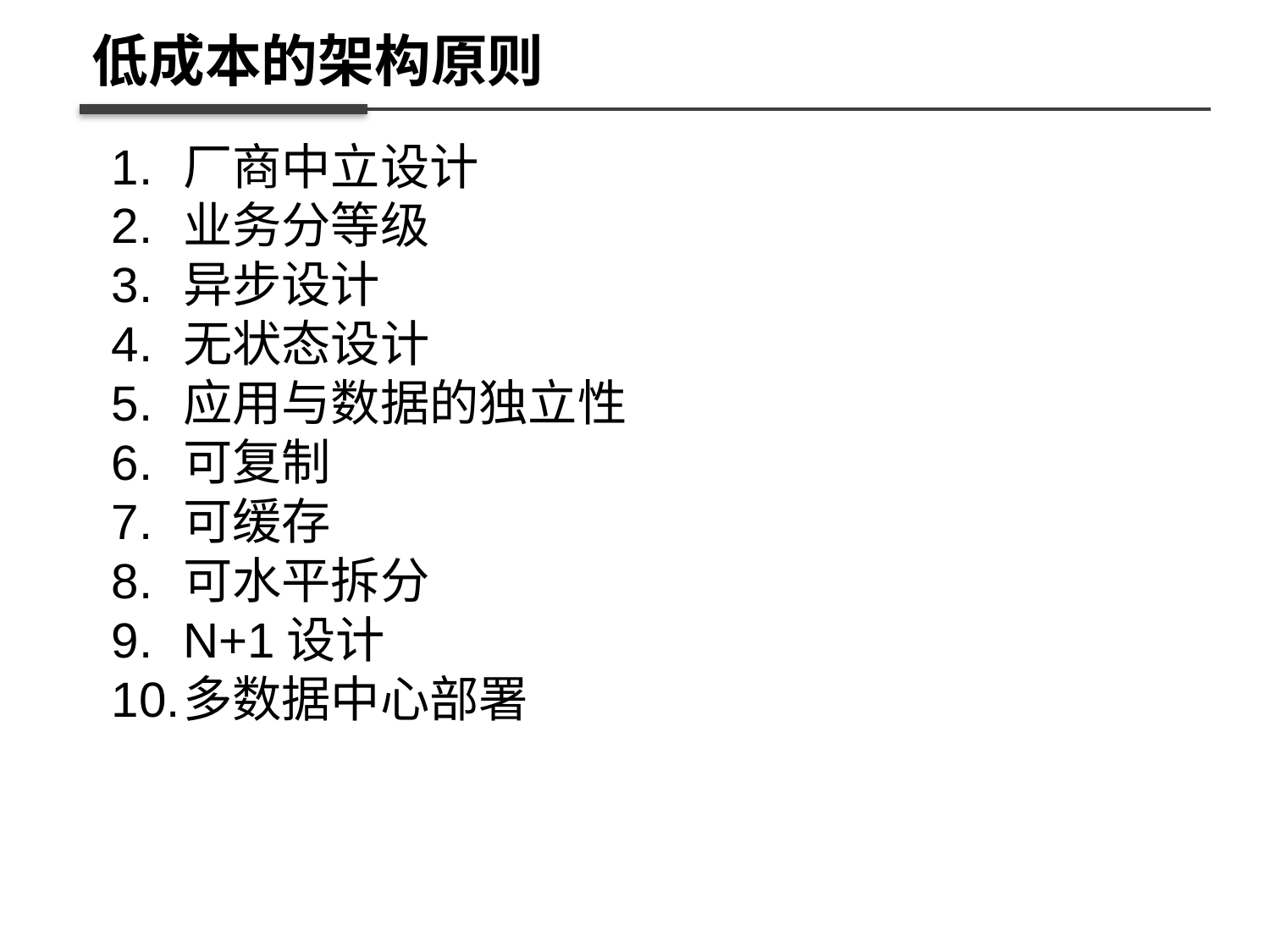

低成本的架构原则
厂商中立设计
业务分等级
异步设计
无状态设计
应用与数据的独立性
可复制
可缓存
可水平拆分
N+1设计
多数据中心部署